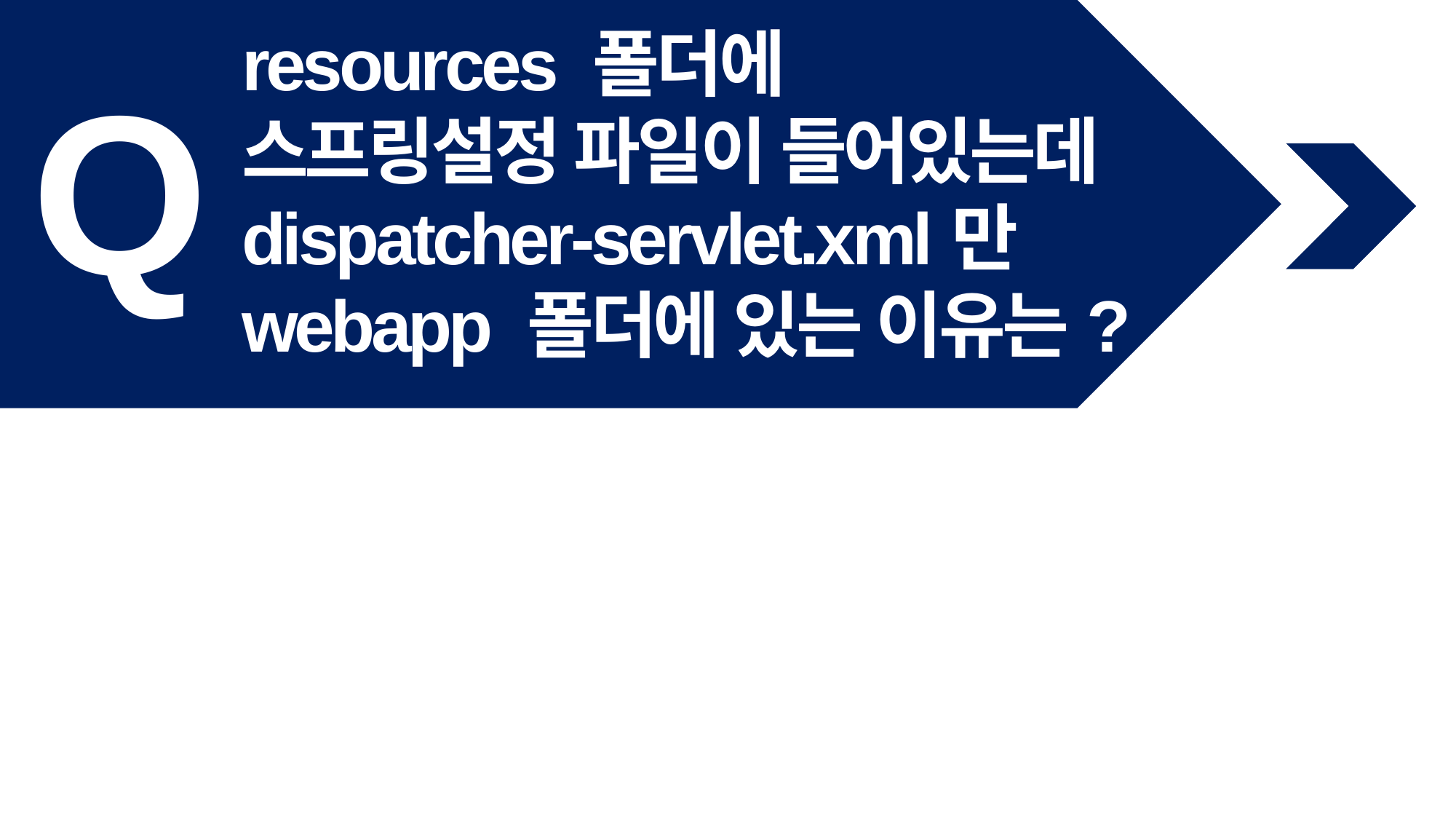

resources 폴더에
스프링설정 파일이 들어있는데
dispatcher-servlet.xml만
webapp 폴더에 있는 이유는?
Q